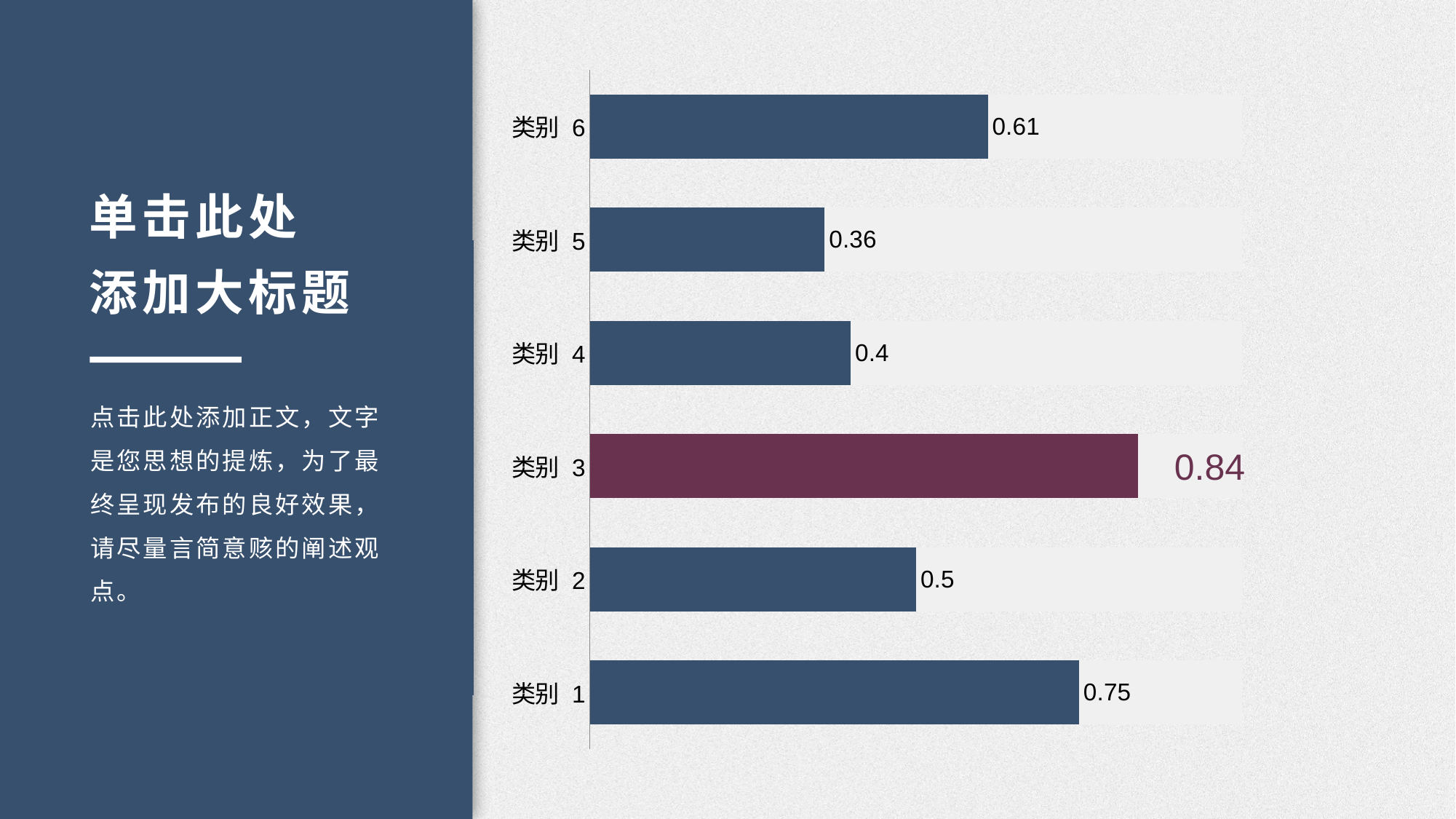

### Chart

| Category | 系列 1 | 系列名 |
|---|---|---|
| 类别 1 | 1.0 | 0.75 |
| 类别 2 | 1.0 | 0.5 |
| 类别 3 | 1.0 | 0.84 |
| 类别 4 | 1.0 | 0.4 |
| 类别 5 | 1.0 | 0.36 |
| 类别 6 | 1.0 | 0.61 |
单击此处
添加大标题

点击此处添加正文，文字是您思想的提炼，为了最终呈现发布的良好效果，请尽量言简意赅的阐述观点。
0.84
1.2倍